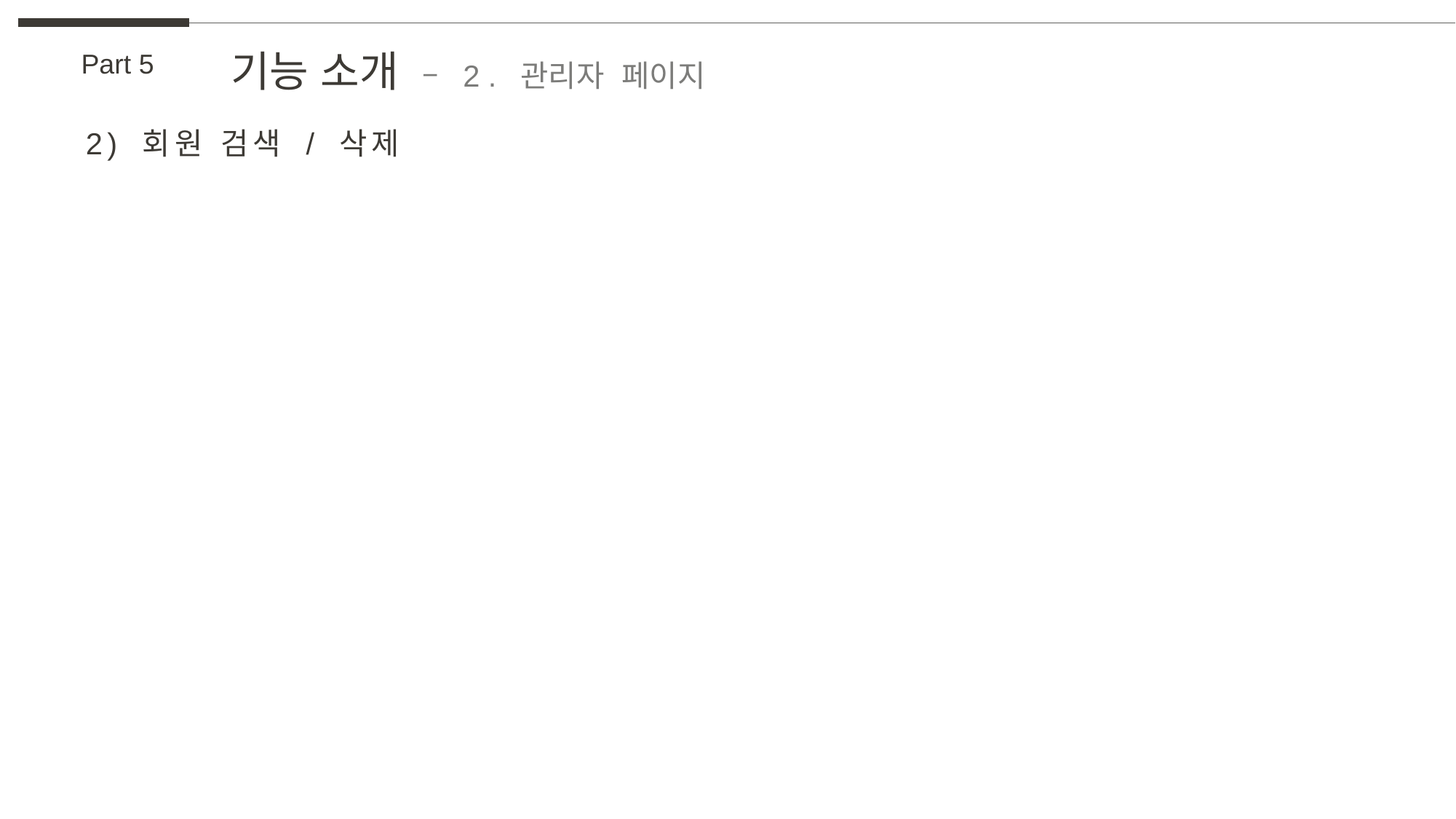

기능 소개  –  2 .  관리자  페이지
Part 5
2) 회원 검색 / 삭제